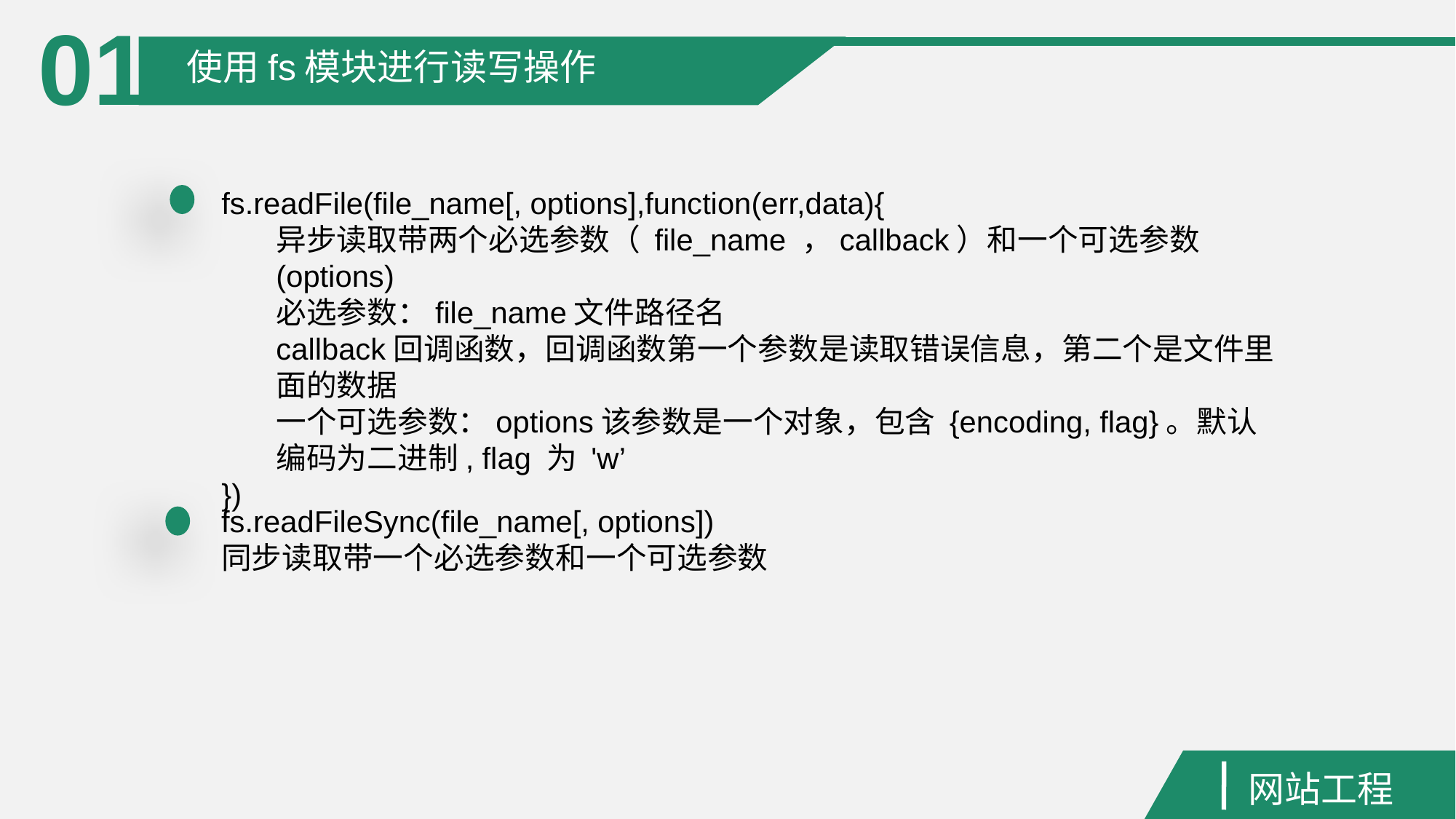

01
使用fs模块进行读写操作

fs.readFile(file_name[, options],function(err,data){
异步读取带两个必选参数（ file_name ，callback）和一个可选参数(options)
必选参数：file_name文件路径名
callback回调函数，回调函数第一个参数是读取错误信息，第二个是文件里面的数据
一个可选参数：options该参数是一个对象，包含 {encoding, flag}。默认编码为二进制, flag 为 'w’
})

fs.readFileSync(file_name[, options])
同步读取带一个必选参数和一个可选参数